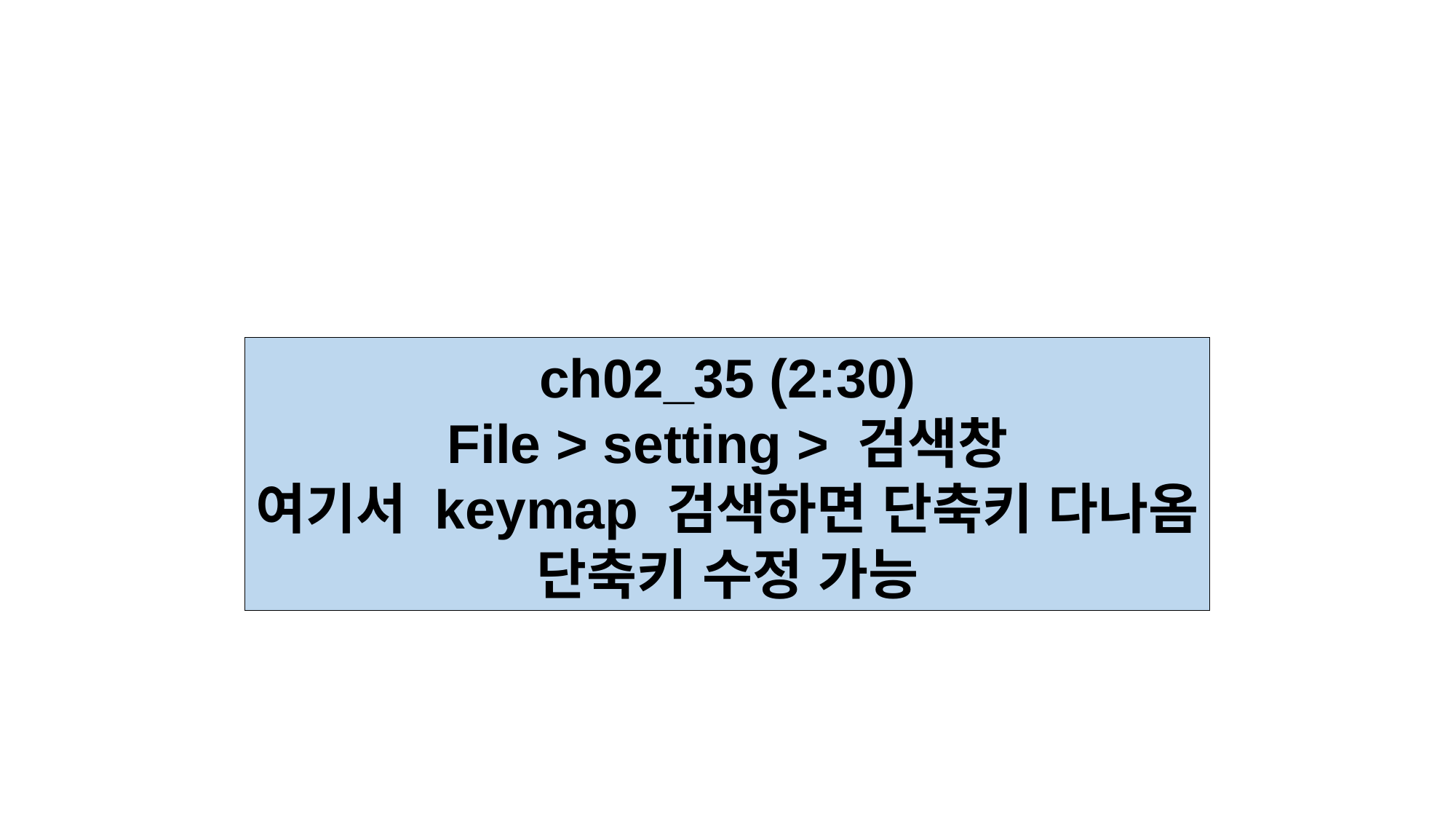

ch02_35 (2:30)
File > setting > 검색창
여기서 keymap 검색하면 단축키 다나옴
단축키 수정 가능